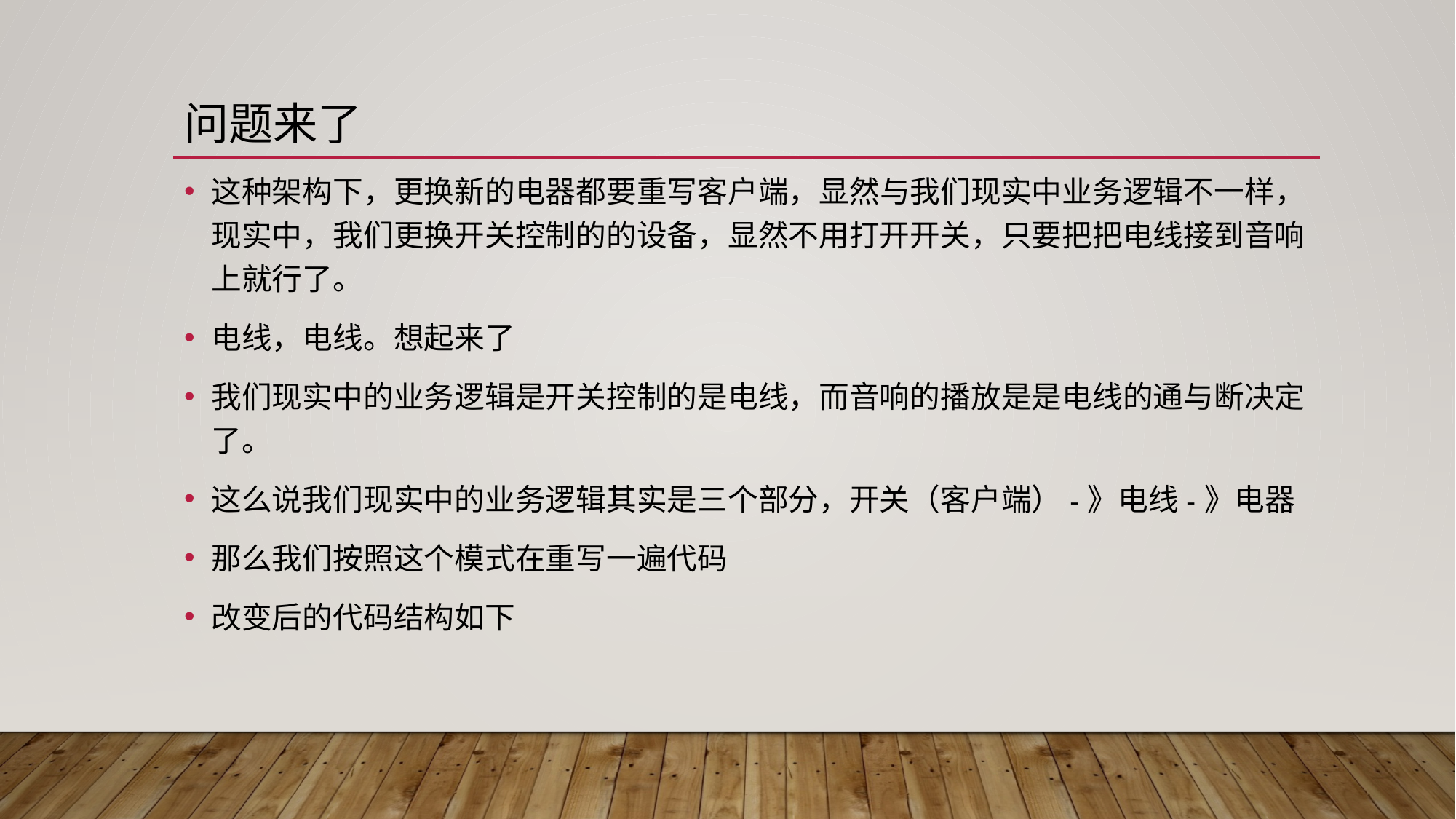

# 问题来了
这种架构下，更换新的电器都要重写客户端，显然与我们现实中业务逻辑不一样，现实中，我们更换开关控制的的设备，显然不用打开开关，只要把把电线接到音响上就行了。
电线，电线。想起来了
我们现实中的业务逻辑是开关控制的是电线，而音响的播放是是电线的通与断决定了。
这么说我们现实中的业务逻辑其实是三个部分，开关（客户端）-》电线-》电器
那么我们按照这个模式在重写一遍代码
改变后的代码结构如下